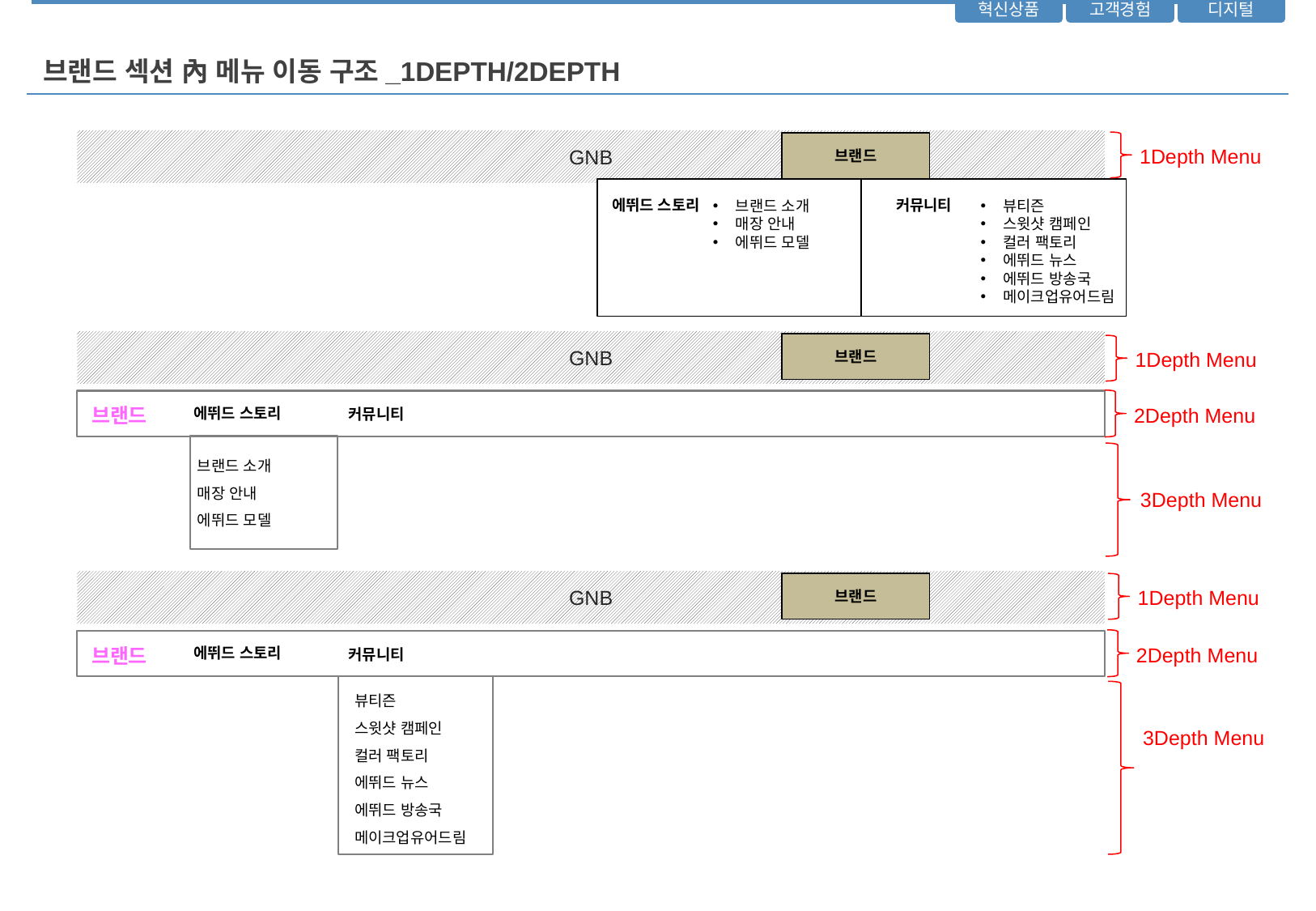

# 브랜드 섹션 內 메뉴 이동 구조_1depth/2DEPTH
GNB

브랜드
1Depth Menu

에뛰드 스토리
커뮤니티
브랜드 소개
매장 안내
에뛰드 모델
뷰티즌
스윗샷 캠페인
컬러 팩토리
에뛰드 뉴스
에뛰드 방송국
메이크업유어드림
GNB
브랜드

1Depth Menu

2Depth Menu
브랜드
에뛰드 스토리
커뮤니티

브랜드 소개
매장 안내
에뛰드 모델

3Depth Menu
GNB
브랜드

1Depth Menu

2Depth Menu
브랜드
에뛰드 스토리
커뮤니티

뷰티즌
스윗샷 캠페인
컬러 팩토리
에뛰드 뉴스
에뛰드 방송국
메이크업유어드림

3Depth Menu